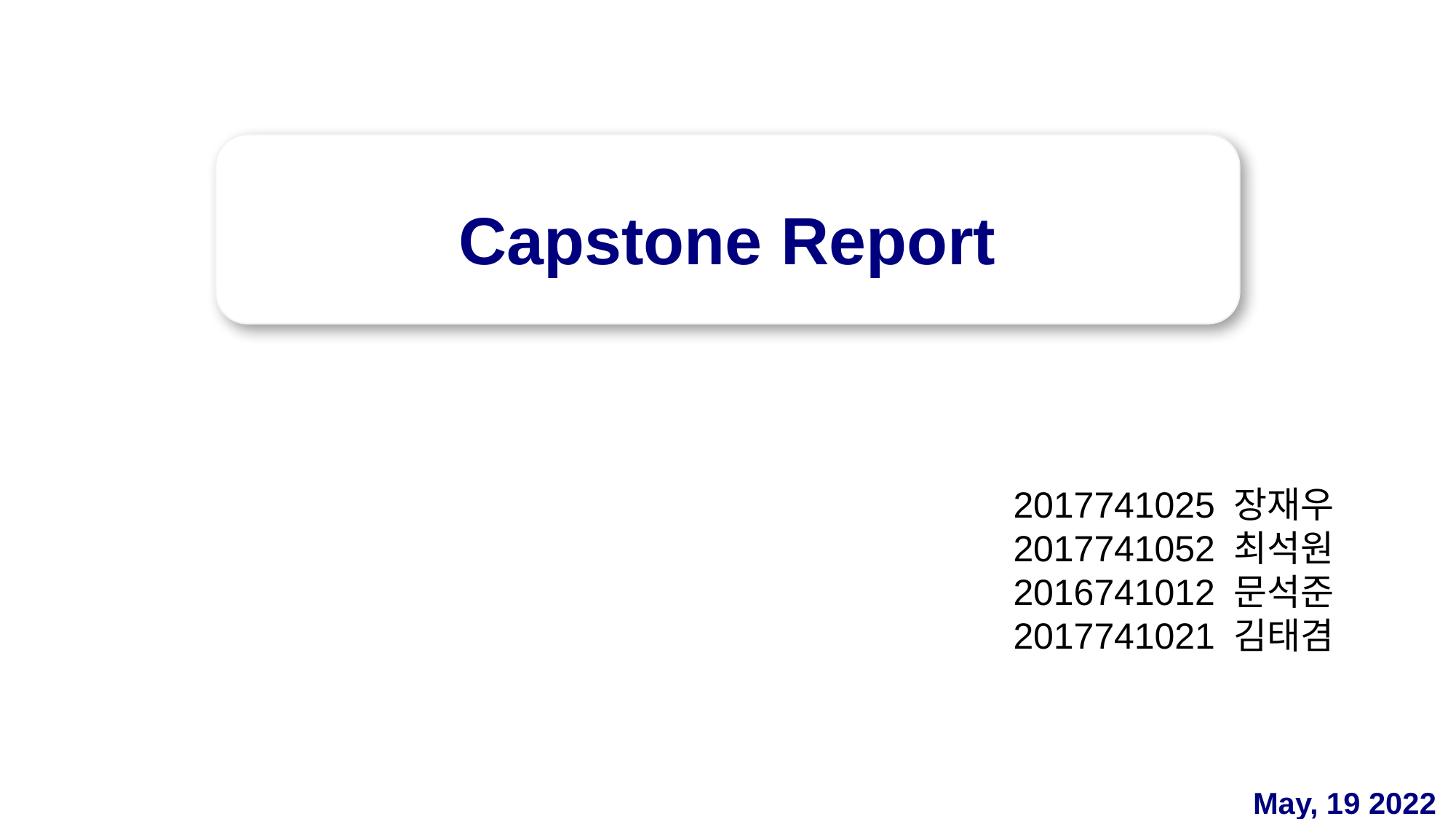

# Capstone Report
2017741025 장재우
2017741052 최석원
2016741012 문석준
2017741021 김태겸
May, 19 2022